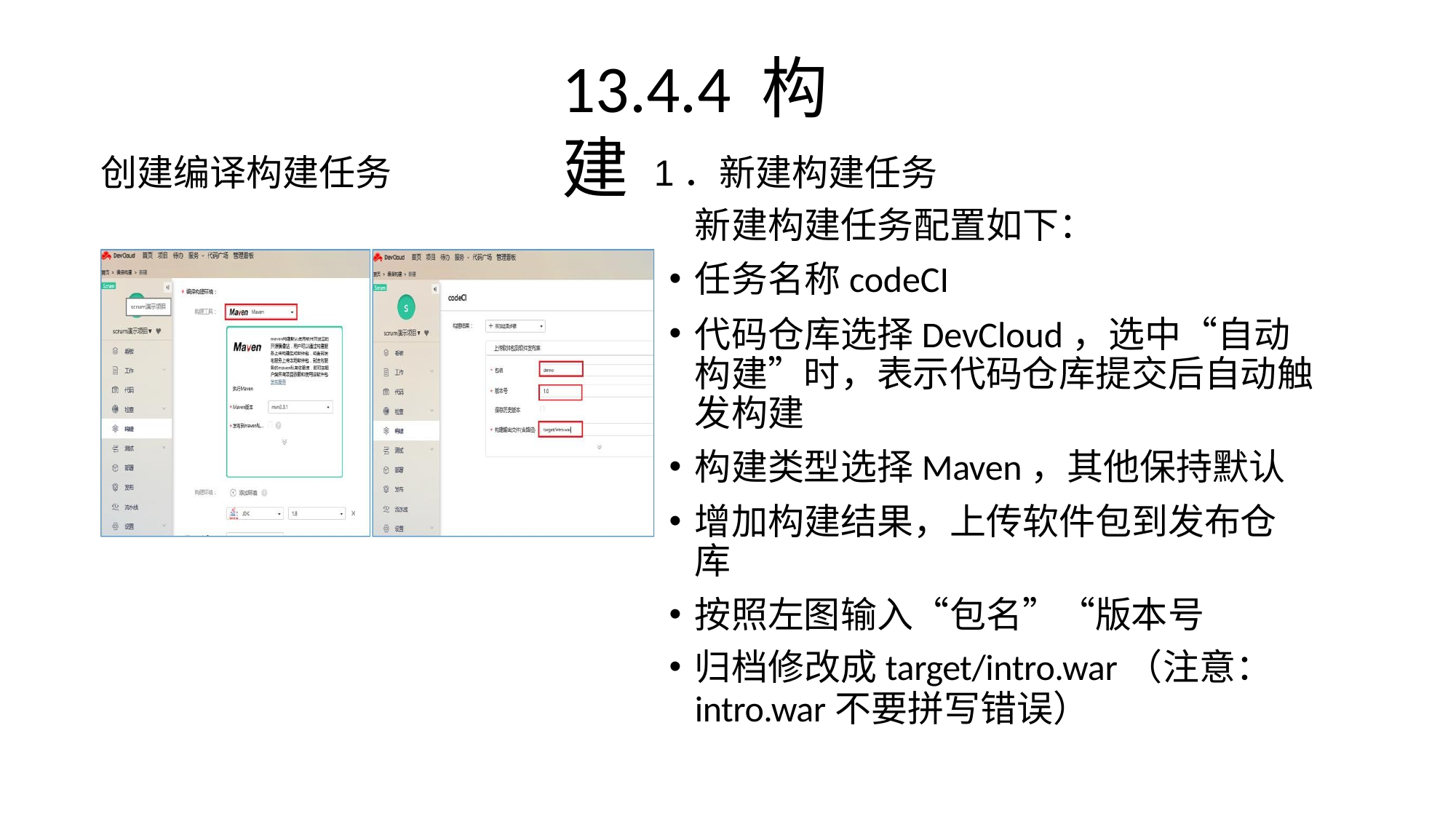

# 13.4.4	构建
1．新建构建任务
新建构建任务配置如下：
任务名称codeCI
代码仓库选择DevCloud，选中“自动 构建”时，表示代码仓库提交后自动触 发构建
构建类型选择Maven，其他保持默认
增加构建结果，上传软件包到发布仓 库
按照左图输入“包名”“版本号
归档修改成target/intro.war（注意：
intro.war不要拼写错误）
创建编译构建任务